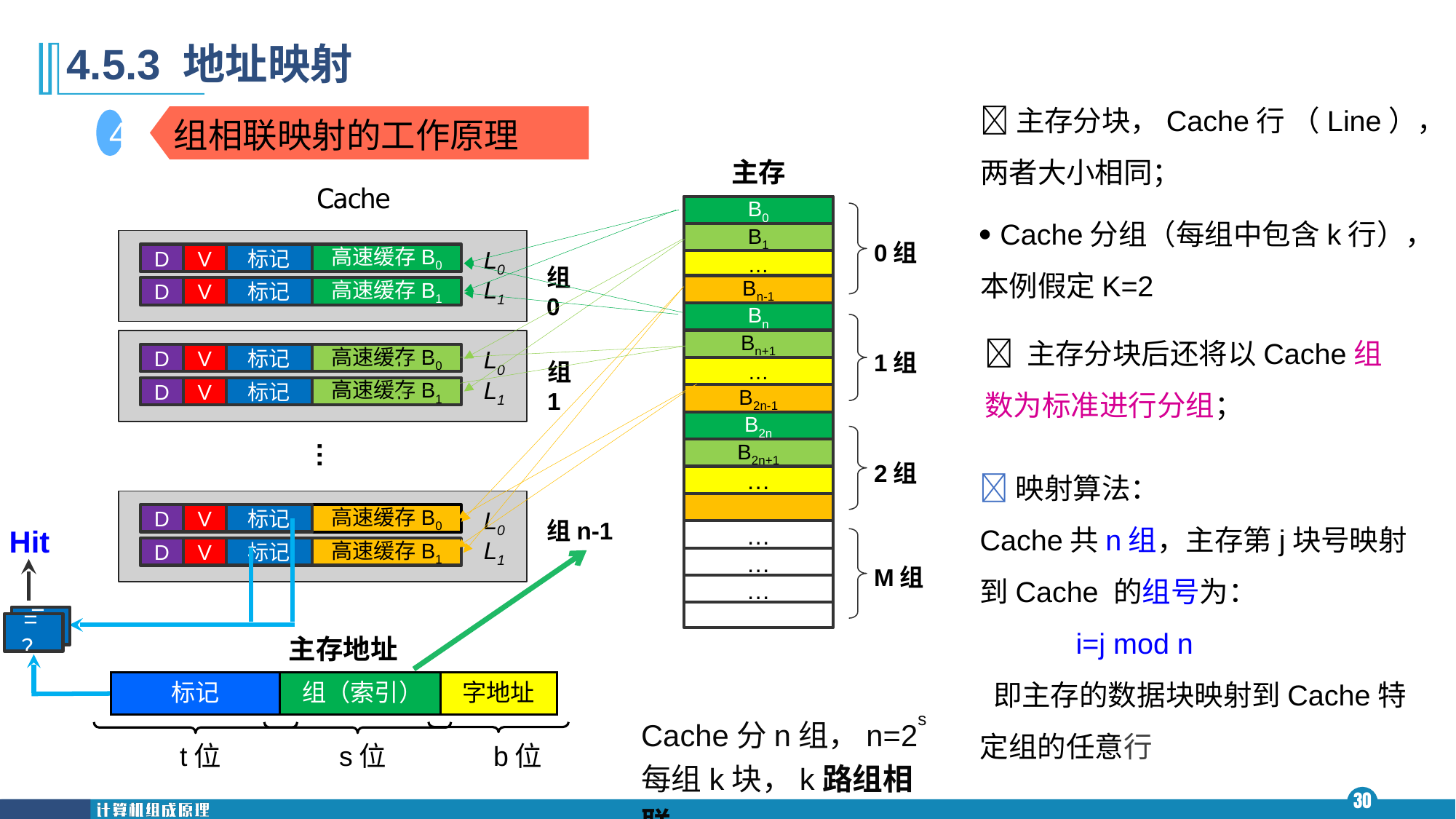

4.5.3 地址映射
•主存分块，Cache行 （Line），两者大小相同；

组相联映射的工作原理
4
主存
Cache
• Cache分组（每组中包含k行），本例假定K=2
B0

0组

B1

L0
组0

D
V
标记
高速缓存B0
…

L1
Bn-1
D
V
标记
高速缓存B1

Bn
• 主存分块后还将以Cache组数为标准进行分组；

1组
Bn+1

L0
组1
D
V
标记
高速缓存B0

…
L1
D
V
标记
高速缓存B1

B2n-1
B2n

2组
…
B2n+1
•映射算法：
Cache共n组，主存第j块号映射到Cache 的组号为：
            i=j mod n
 即主存的数据块映射到Cache特定组的任意行
…

L0
组n-1

D
V
标记
高速缓存B0
Hit
…

M组
L1
D
V
标记
高速缓存B1
…
…

=？
=？
主存地址

标记
组（索引）
字地址
t位
s位
b位
Cache分n组，n=2s
每组k块，k路组相联